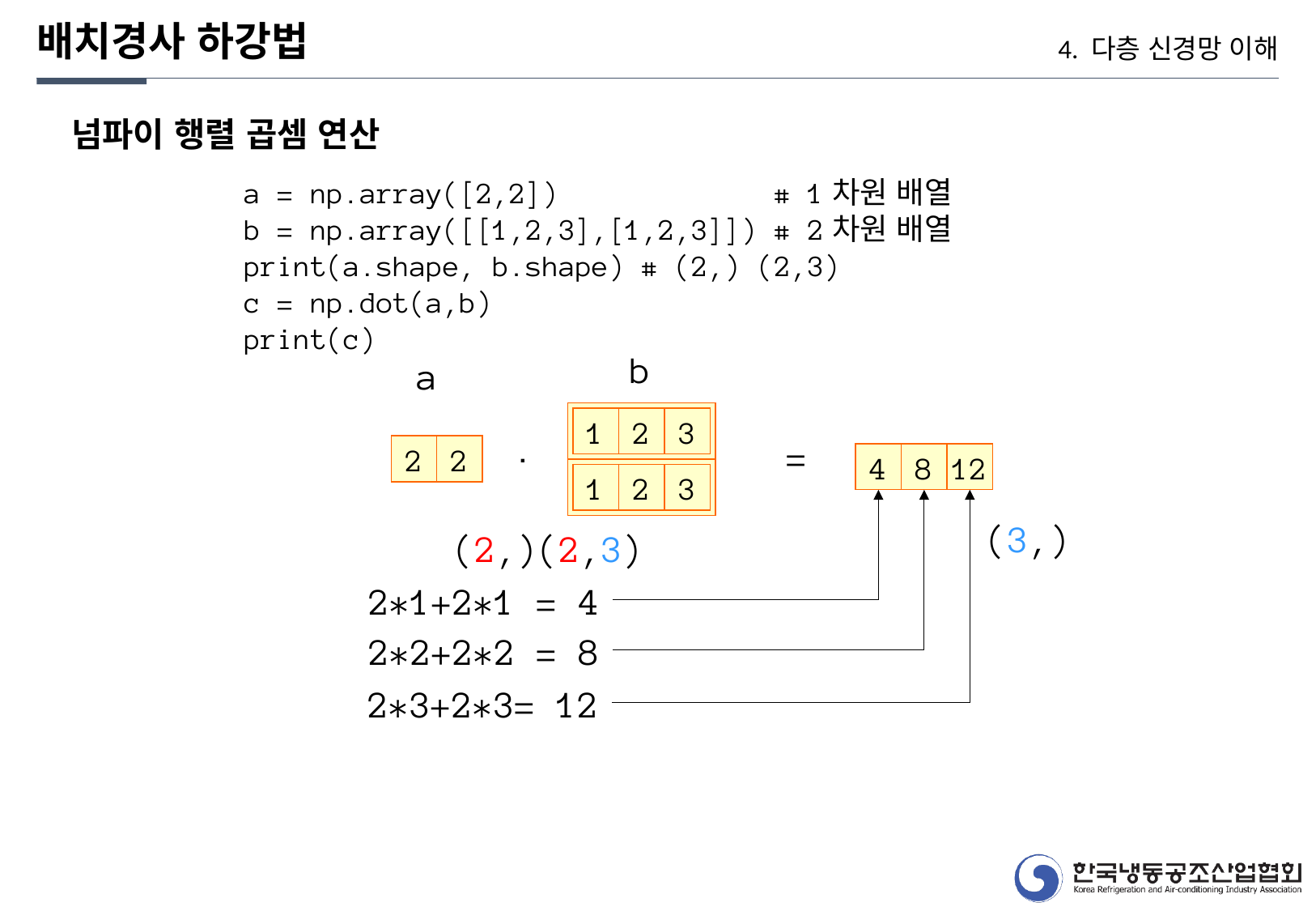

배치경사 하강법
4. 다층 신경망 이해
넘파이 행렬 곱셈 연산
a = np.array([2,2])             # 1차원 배열
b = np.array([[1,2,3],[1,2,3]]) # 2차원 배열
print(a.shape, b.shape) # (2,) (2,3)
c = np.dot(a,b)
print(c)

b
a

1
2
3
.
=
2
2
4
8
12

1
2
3
(3,)
(2,)(2,3)
2*1+2*1 = 4
2*2+2*2 = 8
2*3+2*3= 12